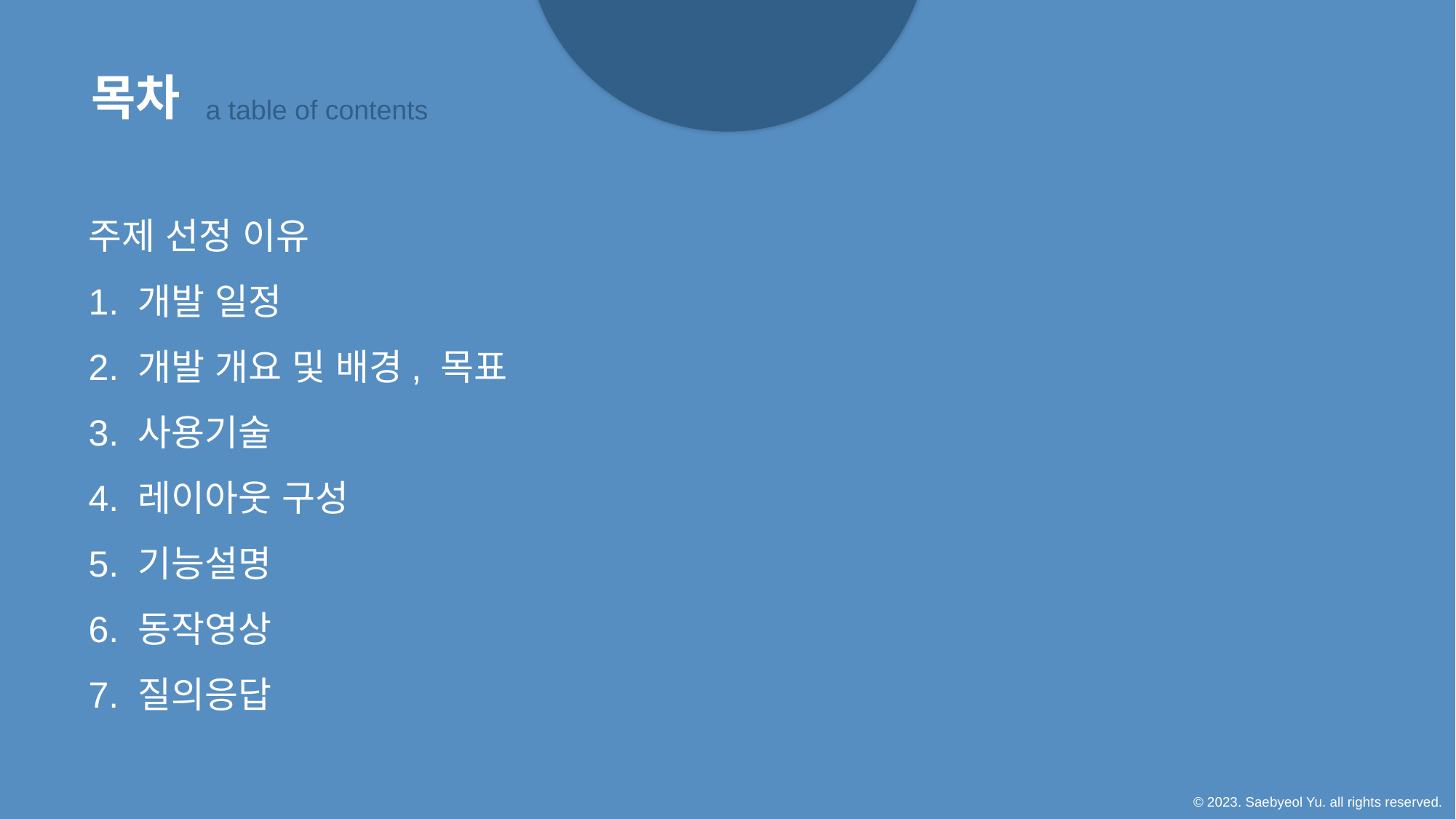

목차
a table of contents

주제 선정 이유
1. 개발 일정
2. 개발 개요 및 배경, 목표
3. 사용기술
4. 레이아웃 구성
5. 기능설명
6. 동작영상
7. 질의응답